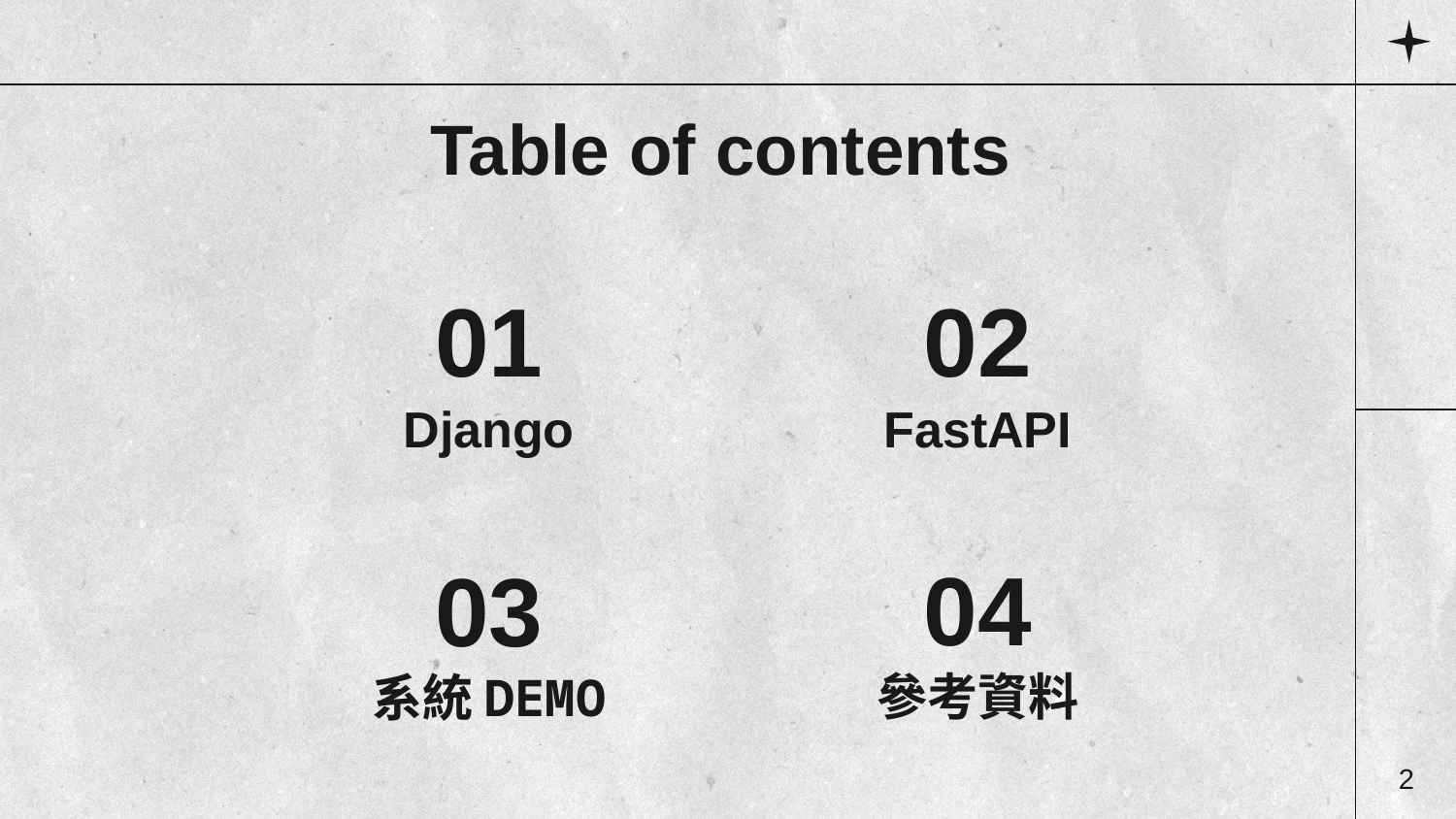

Table of contents
01
Django
02
FastAPI
04
參考資料
03
系統DEMO
2